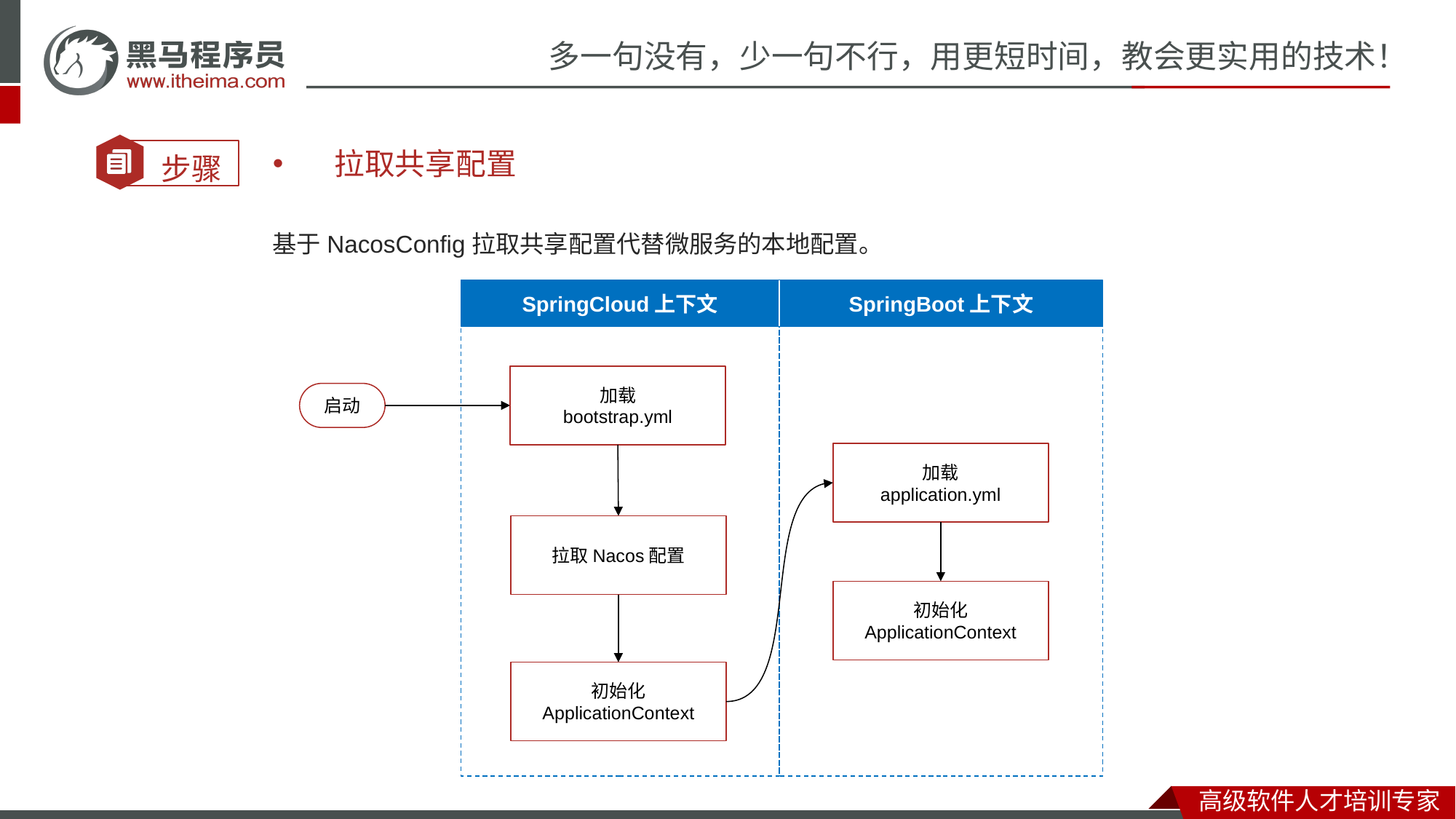

拉取共享配置
基于NacosConfig拉取共享配置代替微服务的本地配置。
SpringCloud上下文
SpringBoot上下文

加载
bootstrap.yml
启动
加载
application.yml
拉取Nacos配置
初始化
ApplicationContext
初始化
ApplicationContext